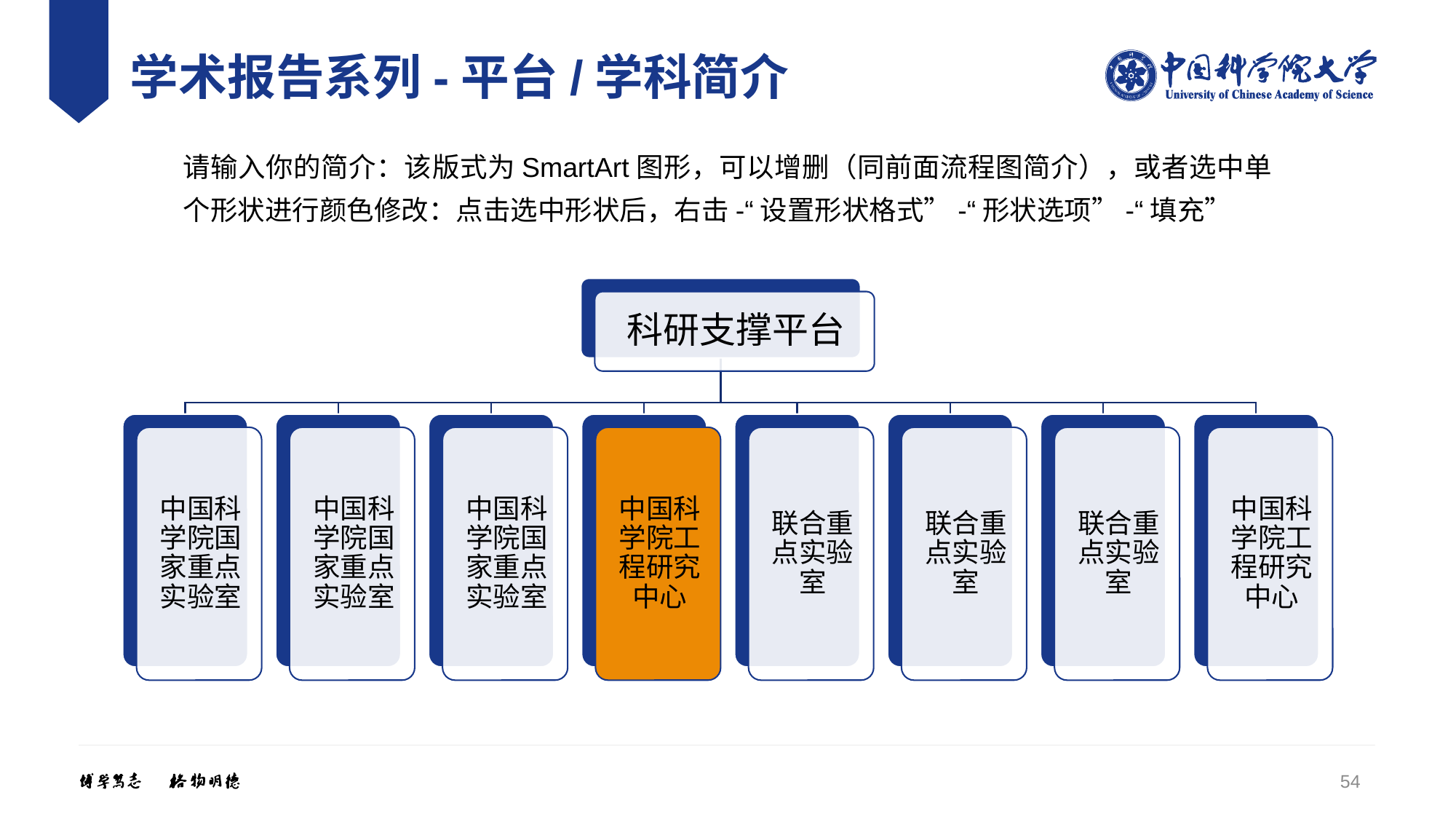

# 学术报告系列-平台/学科简介
请输入你的简介：该版式为SmartArt图形，可以增删（同前面流程图简介），或者选中单个形状进行颜色修改：点击选中形状后，右击-“设置形状格式”-“形状选项”-“填充”
科研支撑平台
中国科学院国家重点实验室
中国科学院国家重点实验室
中国科学院国家重点实验室
中国科学院工程研究中心
联合重点实验室
联合重点实验室
联合重点实验室
中国科学院工程研究中心
54